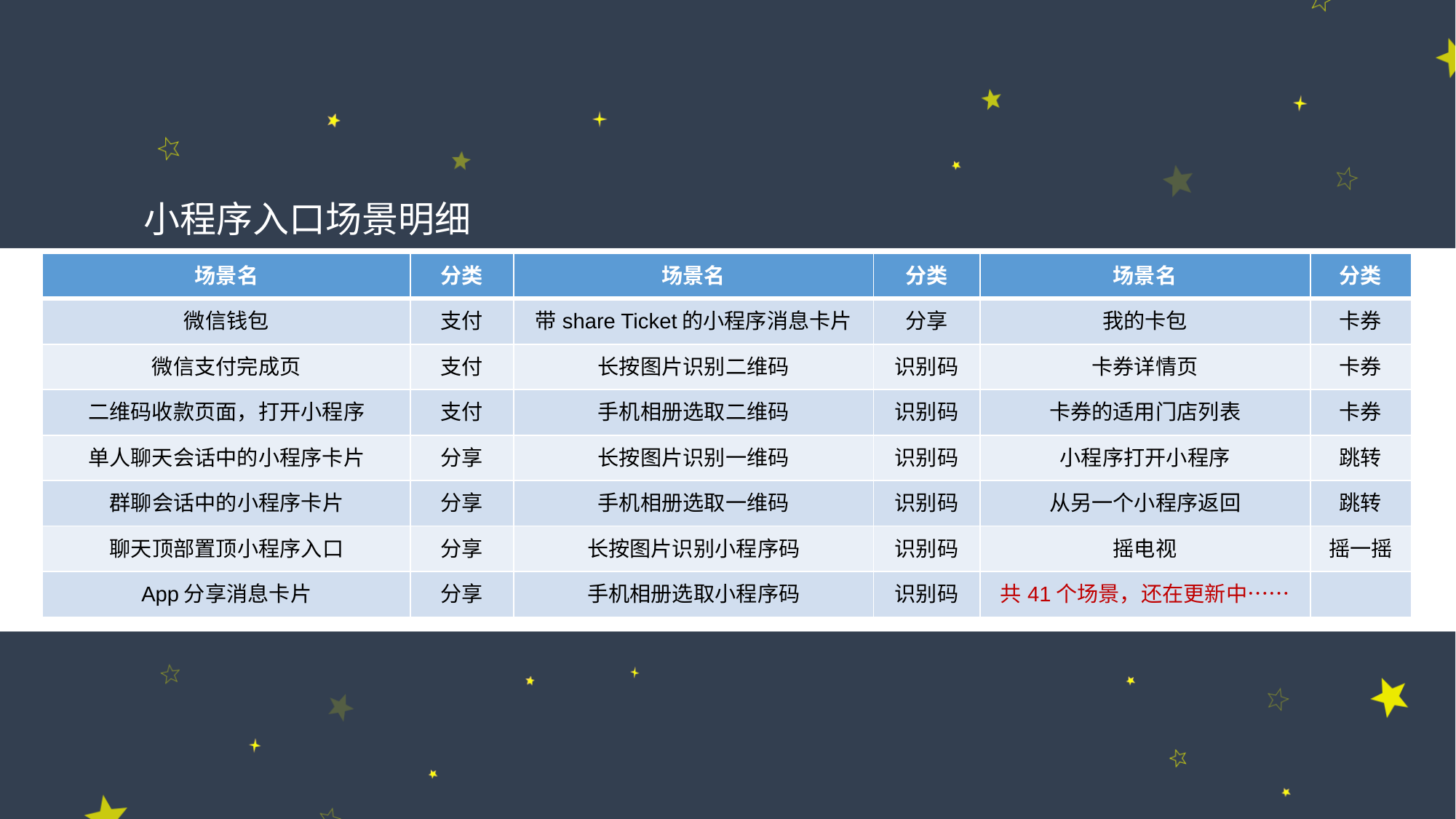

小程序入口场景明细
| 场景名 | 分类 |
| --- | --- |
| 微信钱包 | 支付 |
| 微信支付完成页 | 支付 |
| 二维码收款页面，打开小程序 | 支付 |
| 单人聊天会话中的小程序卡片 | 分享 |
| 群聊会话中的小程序卡片 | 分享 |
| 聊天顶部置顶小程序入口 | 分享 |
| App分享消息卡片 | 分享 |
| 场景名 | 分类 | 场景名 | 分类 |
| --- | --- | --- | --- |
| 带share Ticket的小程序消息卡片 | 分享 | 我的卡包 | 卡券 |
| 长按图片识别二维码 | 识别码 | 卡券详情页 | 卡券 |
| 手机相册选取二维码 | 识别码 | 卡券的适用门店列表 | 卡券 |
| 长按图片识别一维码 | 识别码 | 小程序打开小程序 | 跳转 |
| 手机相册选取一维码 | 识别码 | 从另一个小程序返回 | 跳转 |
| 长按图片识别小程序码 | 识别码 | 摇电视 | 摇一摇 |
| 手机相册选取小程序码 | 识别码 | 共41个场景，还在更新中…… |  |